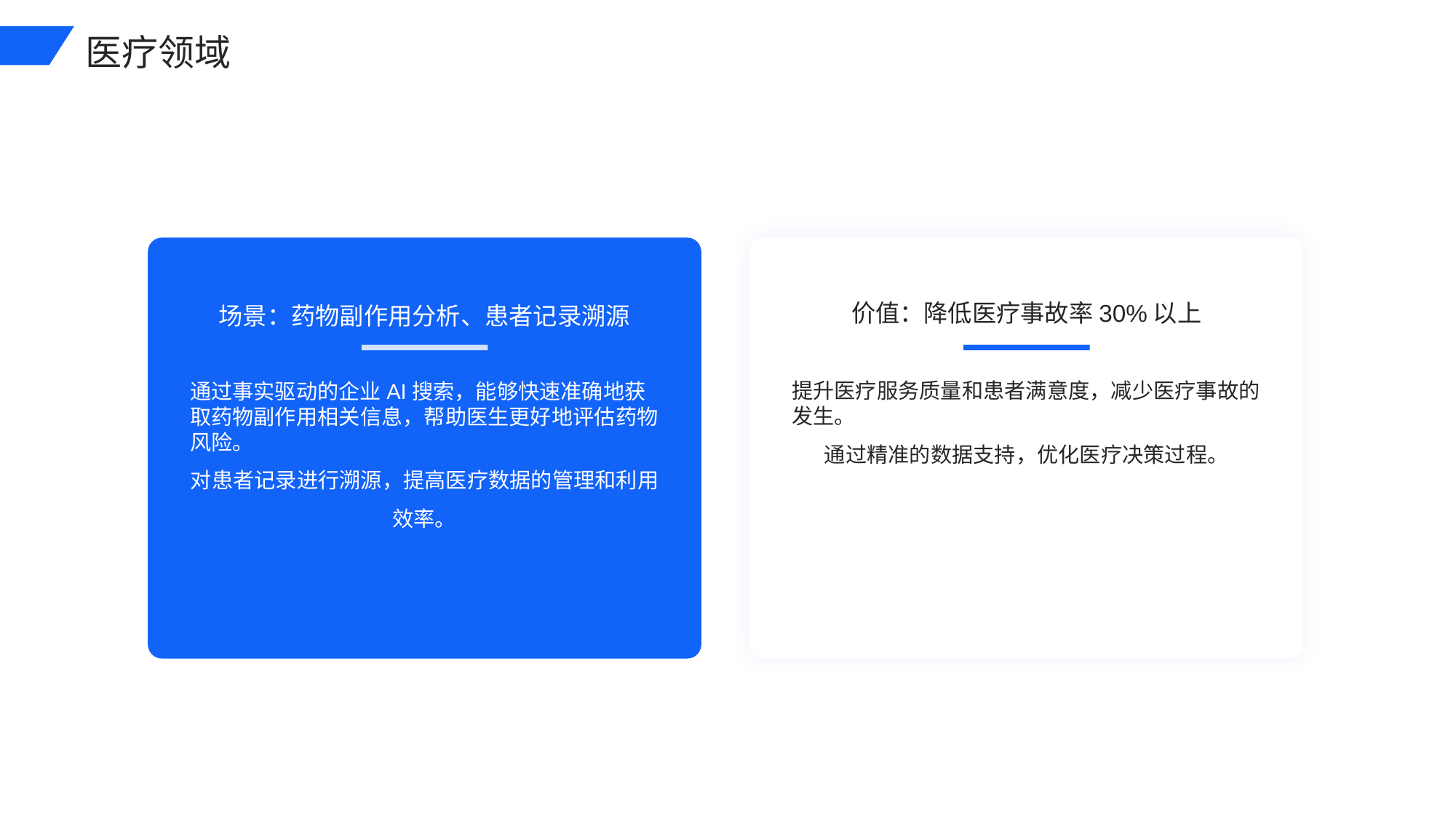

医疗领域

场景：药物副作用分析、患者记录溯源
价值：降低医疗事故率30%以上

提升医疗服务质量和患者满意度，减少医疗事故的发生。
通过精准的数据支持，优化医疗决策过程。
通过事实驱动的企业AI搜索，能够快速准确地获取药物副作用相关信息，帮助医生更好地评估药物风险。
对患者记录进行溯源，提高医疗数据的管理和利用效率。